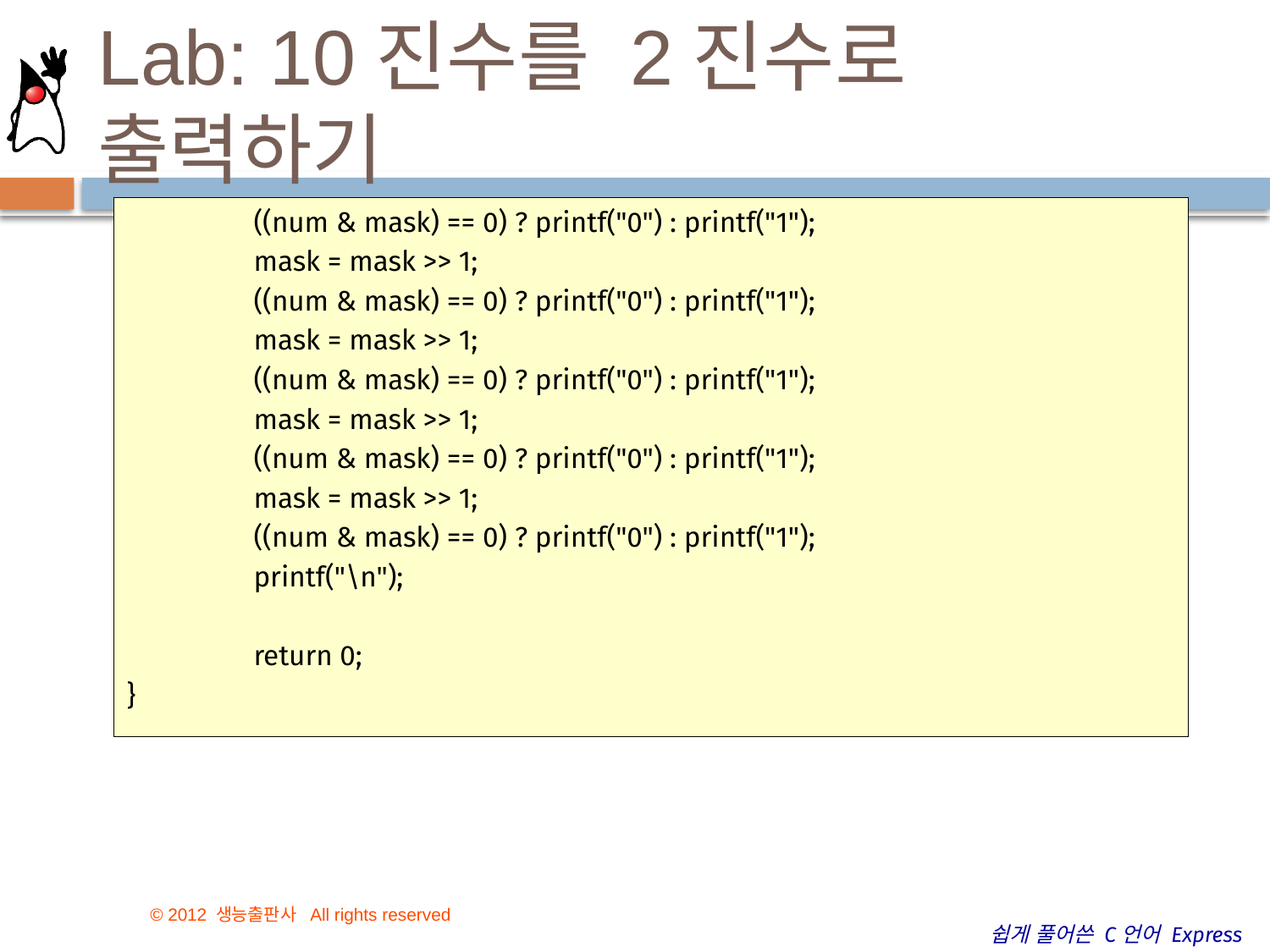

# Lab: 10진수를 2진수로 출력하기
	((num & mask) == 0) ? printf("0") : printf("1");
	mask = mask >> 1;
	((num & mask) == 0) ? printf("0") : printf("1");
	mask = mask >> 1;
	((num & mask) == 0) ? printf("0") : printf("1");
	mask = mask >> 1;
	((num & mask) == 0) ? printf("0") : printf("1");
	mask = mask >> 1;
	((num & mask) == 0) ? printf("0") : printf("1");
	printf("\n");

	return 0;
}